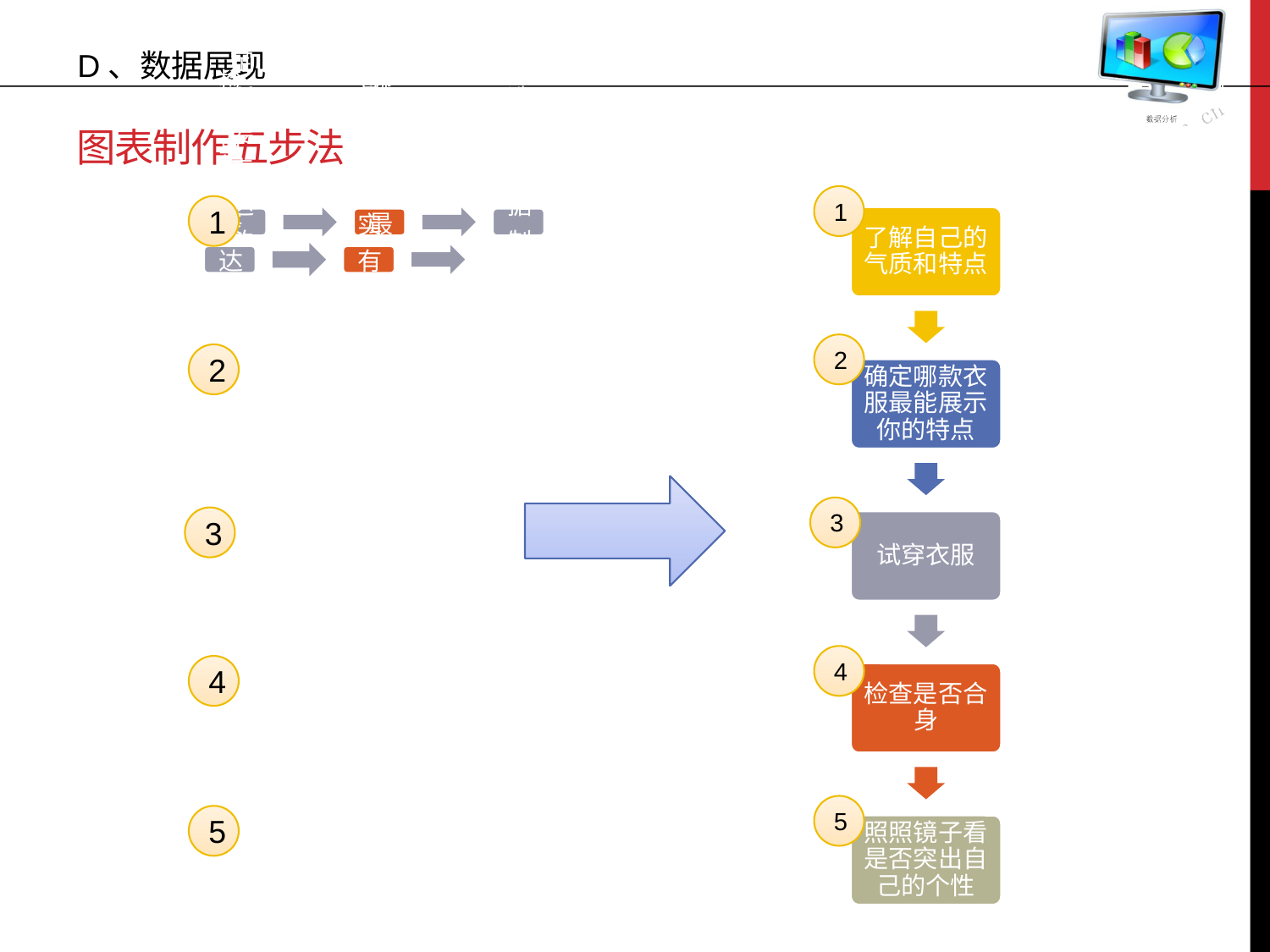

D、数据展现
# 图表制作五步法
1
了解自己的气质和特点

确定哪款衣服最能展示你的特点

试穿衣服

检查是否合身

照照镜子看是否突出自己的个性
2
3
4
5
1
2
3
4
5
选择数据制作图表